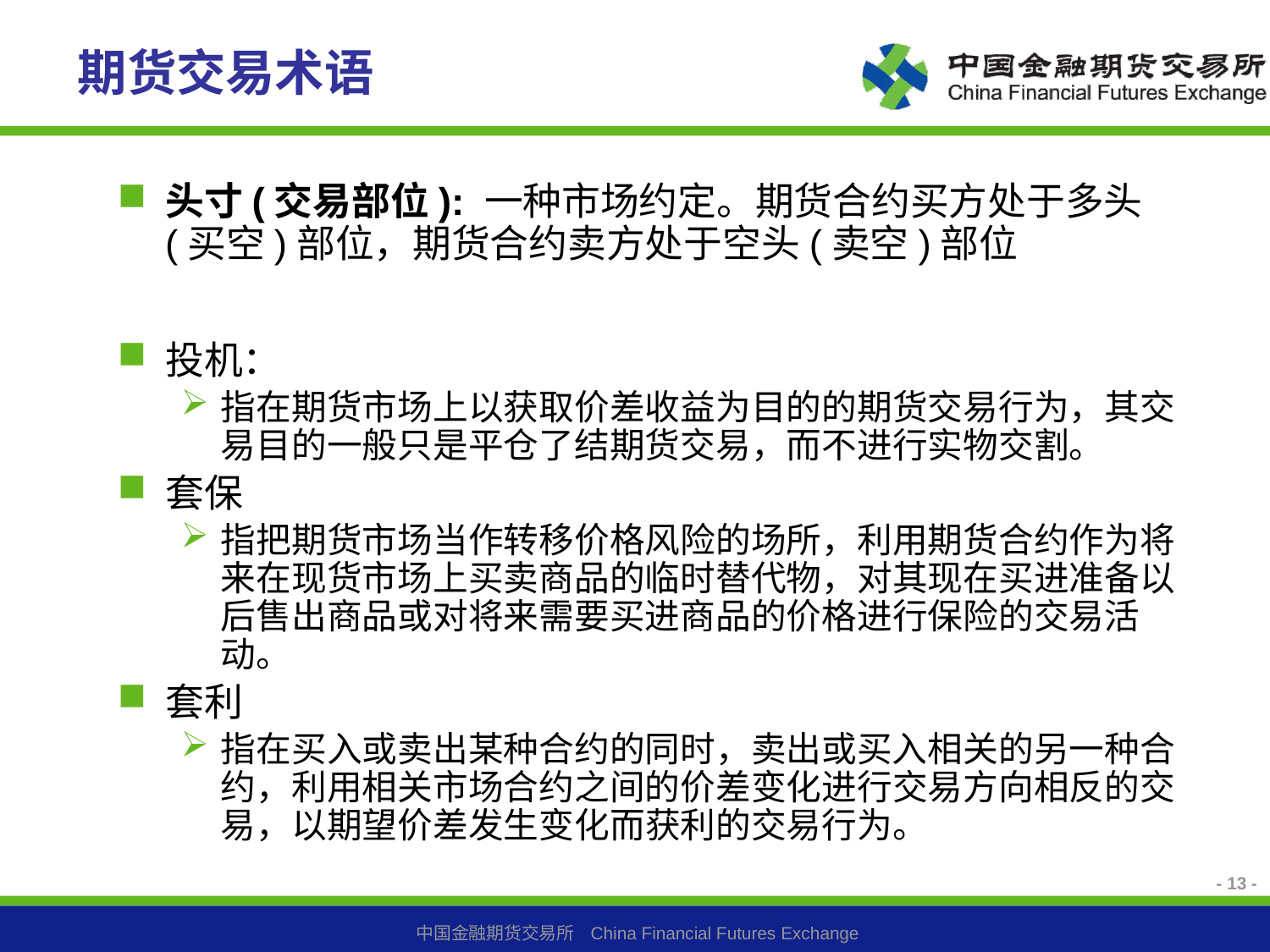

# 期货交易术语
头寸(交易部位): 一种市场约定。期货合约买方处于多头(买空)部位，期货合约卖方处于空头(卖空)部位

投机：
指在期货市场上以获取价差收益为目的的期货交易行为，其交易目的一般只是平仓了结期货交易，而不进行实物交割。
套保
指把期货市场当作转移价格风险的场所，利用期货合约作为将来在现货市场上买卖商品的临时替代物，对其现在买进准备以后售出商品或对将来需要买进商品的价格进行保险的交易活动。
套利
指在买入或卖出某种合约的同时，卖出或买入相关的另一种合约，利用相关市场合约之间的价差变化进行交易方向相反的交易，以期望价差发生变化而获利的交易行为。

- 13 -